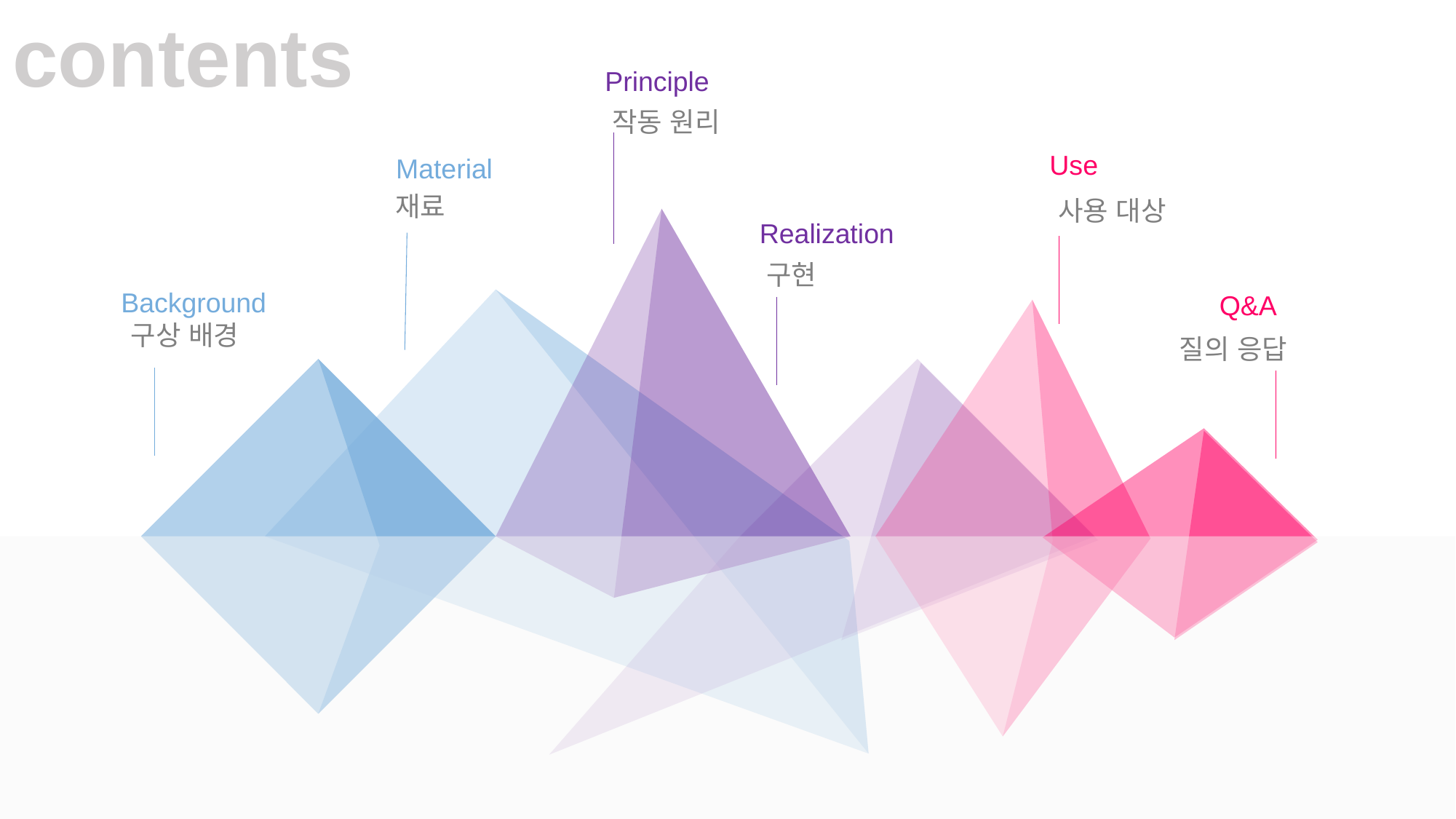

contents
Principle
작동 원리
Use
Material
재료
사용 대상

Realization
구현
Background
Q&A

구상 배경
질의 응답